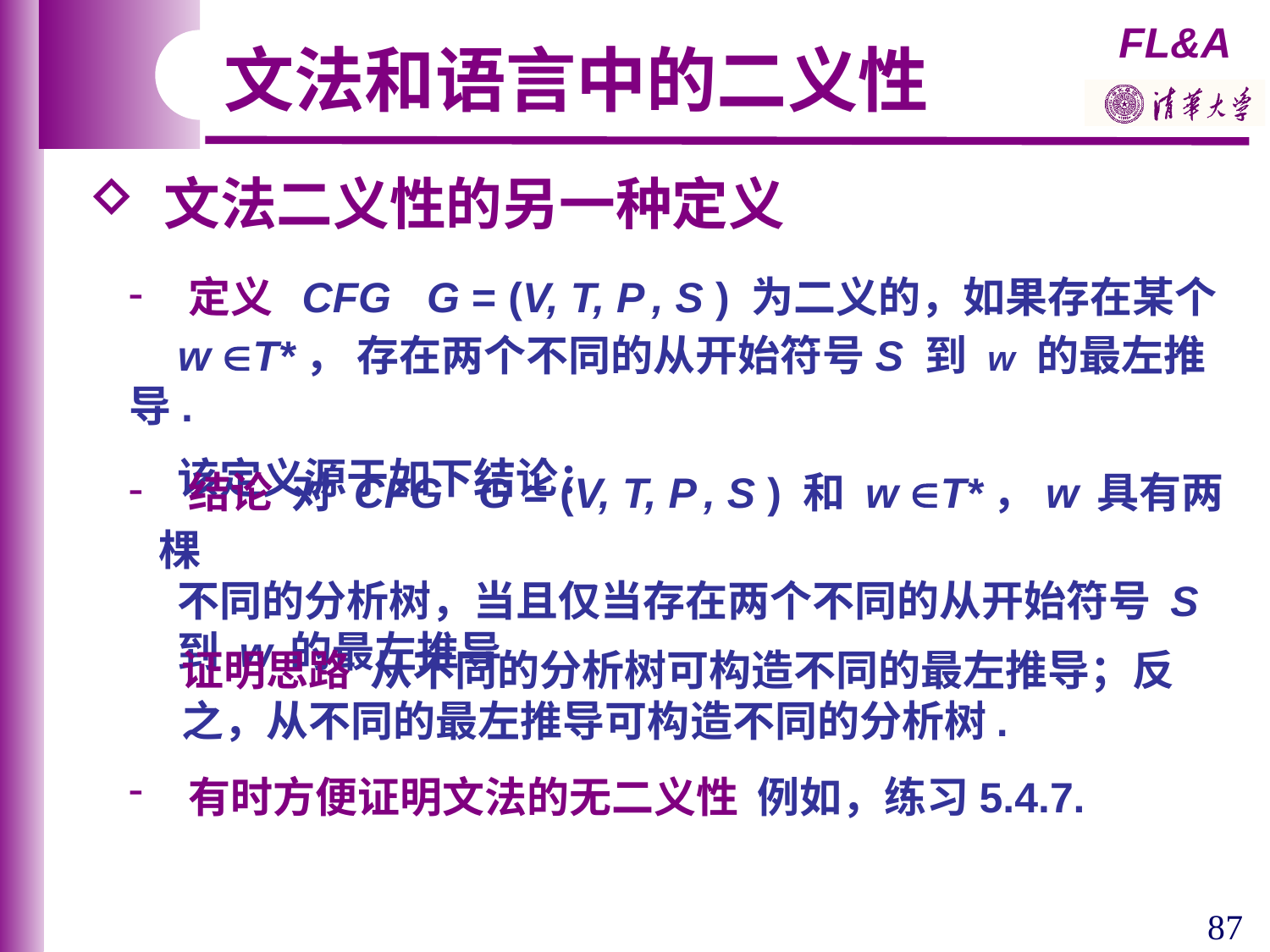

文法和语言中的二义性
 文法二义性的另一种定义
  定义  CFG   G = (V, T, P , S ) 为二义的，如果存在某个
     w ∈T*， 存在两个不同的从开始符号S 到 w 的最左推导.

    该定义源于如下结论：
  结论  对 CFG   G = (V, T, P , S ) 和 w ∈T*，w 具有两棵
    不同的分析树，当且仅当存在两个不同的从开始符号 S
    到 w 的最左推导.
证明思路  从不同的分析树可构造不同的最左推导；反 之，从不同的最左推导可构造不同的分析树.
  有时方便证明文法的无二义性  例如，练习5.4.7.
87